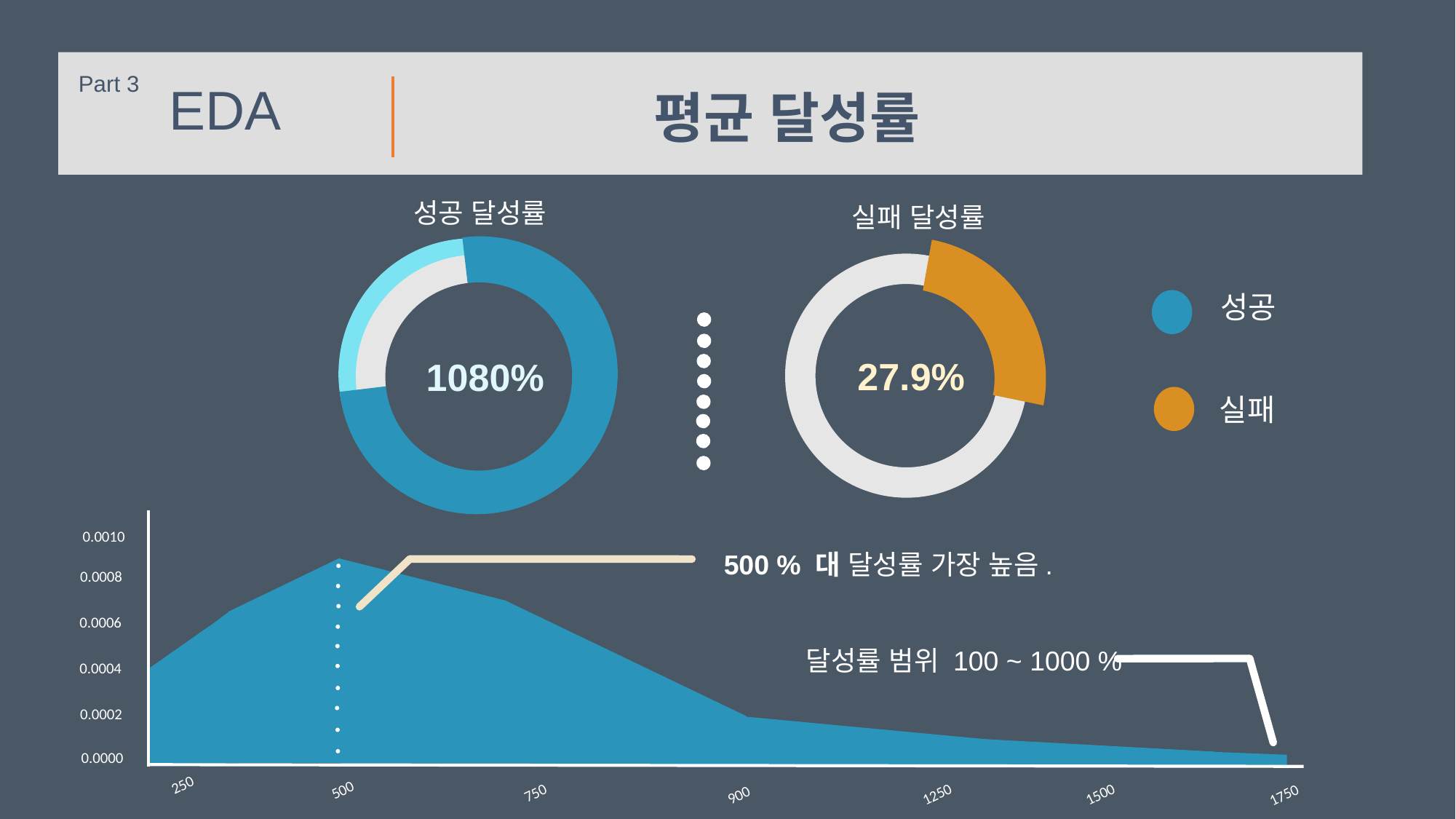

Part 3
  EDA
평균 달성률
성공 달성률
실패 달성률

성공

27.9%
1080%

실패

250
500
750
900
1250
1500
1750
0.0010
0.0008
0.0006
0.0004
0.0002
0.0000
500 % 대 달성률 가장 높음.

달성률 범위 100 ~ 1000 %